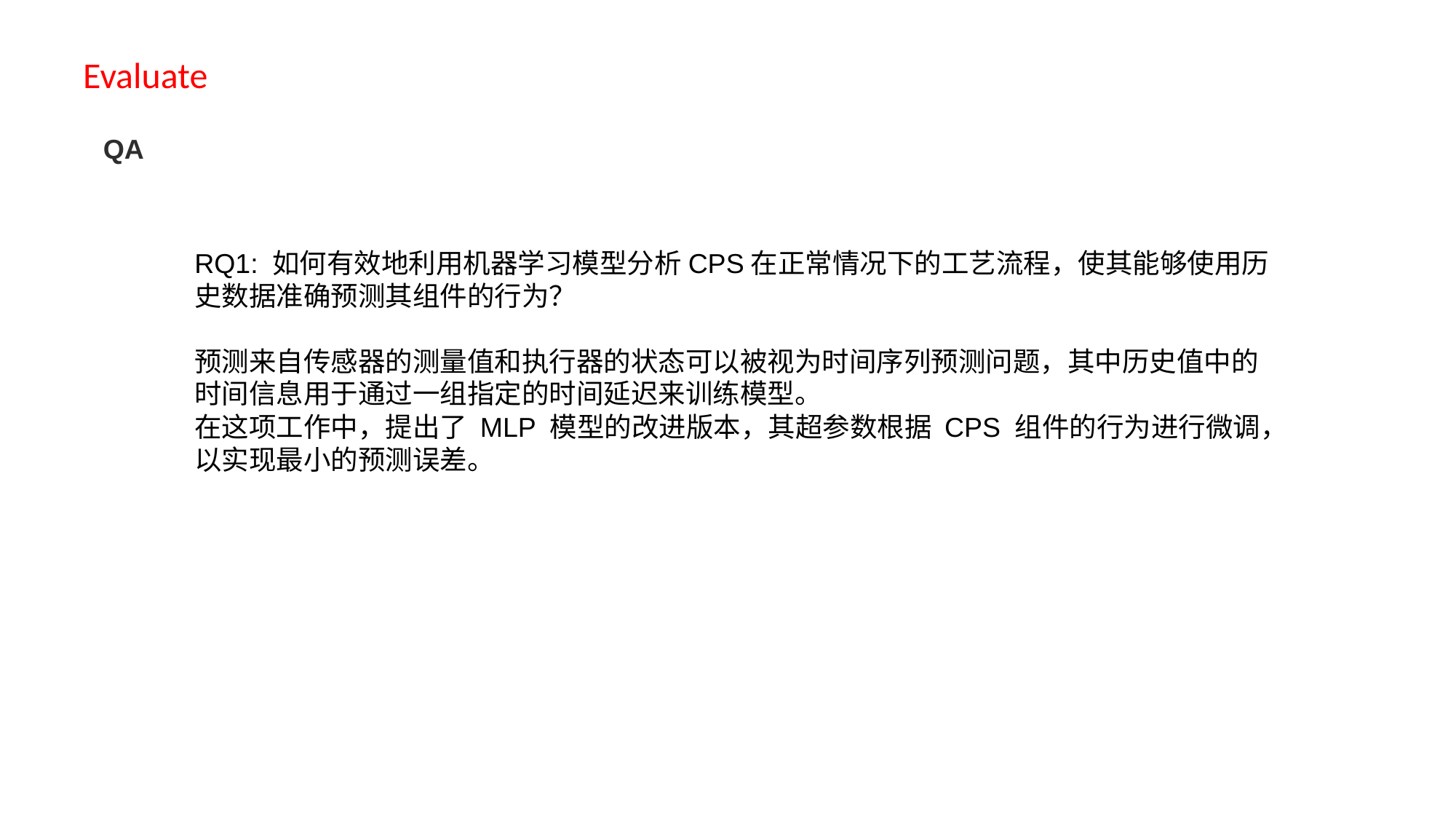

Evaluate
  QA
RQ1: 如何有效地利用机器学习模型分析CPS在正常情况下的工艺流程，使其能够使用历史数据准确预测其组件的行为？

预测来自传感器的测量值和执行器的状态可以被视为时间序列预测问题，其中历史值中的时间信息用于通过一组指定的时间延迟来训练模型。
在这项工作中，提出了 MLP 模型的改进版本，其超参数根据 CPS 组件的行为进行微调，以实现最小的预测误差。